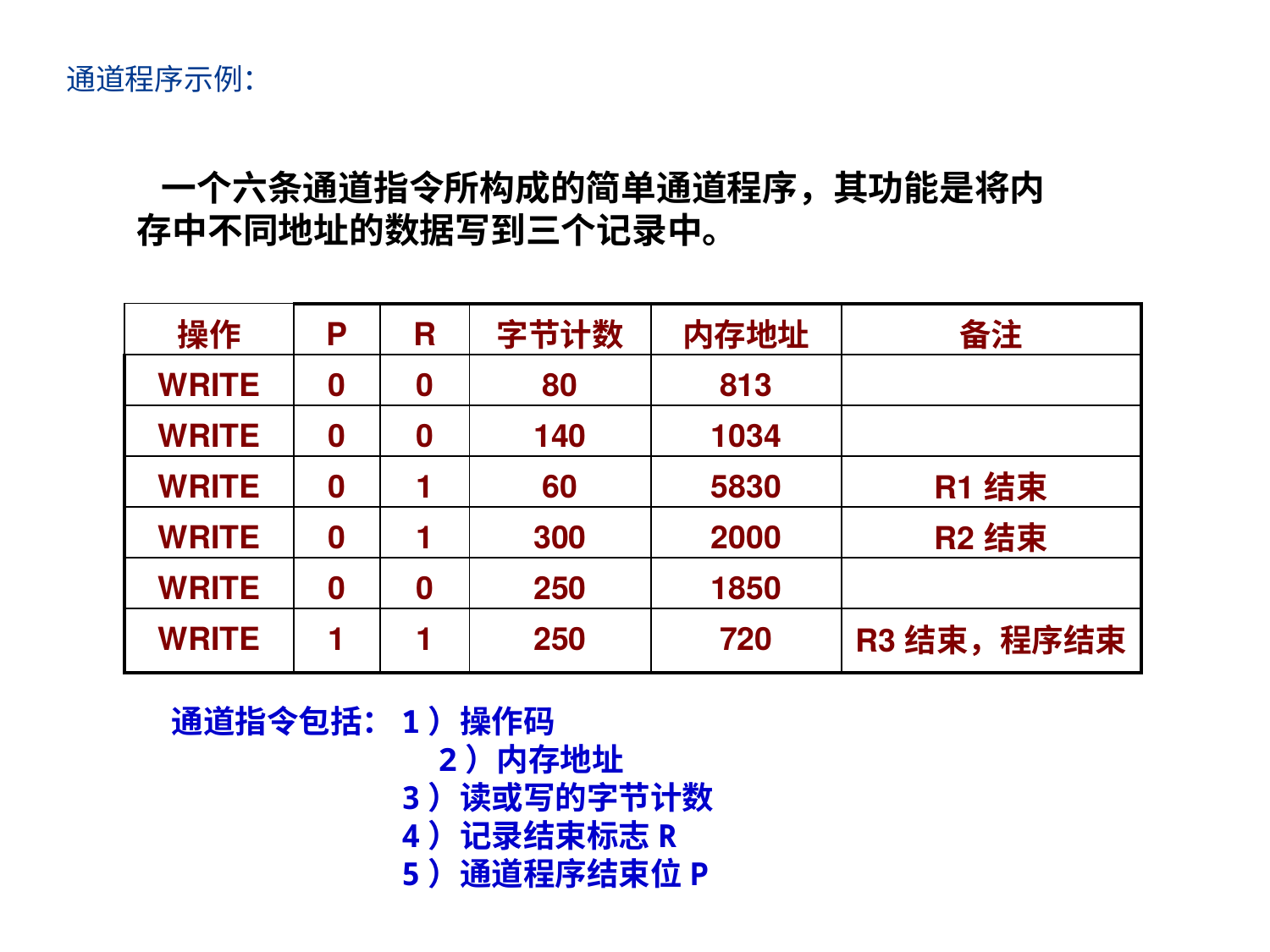

通道程序示例：
  一个六条通道指令所构成的简单通道程序，其功能是将内存中不同地址的数据写到三个记录中。
| 操作 | P | R | 字节计数 | 内存地址 | 备注 |
| --- | --- | --- | --- | --- | --- |
| WRITE | 0 | 0 | 80 | 813 |  |
| WRITE | 0 | 0 | 140 | 1034 |  |
| WRITE | 0 | 1 | 60 | 5830 | R1结束 |
| WRITE | 0 | 1 | 300 | 2000 | R2结束 |
| WRITE | 0 | 0 | 250 | 1850 |  |
| WRITE | 1 | 1 | 250 | 720 | R3结束，程序结束 |
通道指令包括：1）操作码
              2）内存地址
　　　　　　　3）读或写的字节计数
　　　　　　　4）记录结束标志R
　　　　　　　5）通道程序结束位P